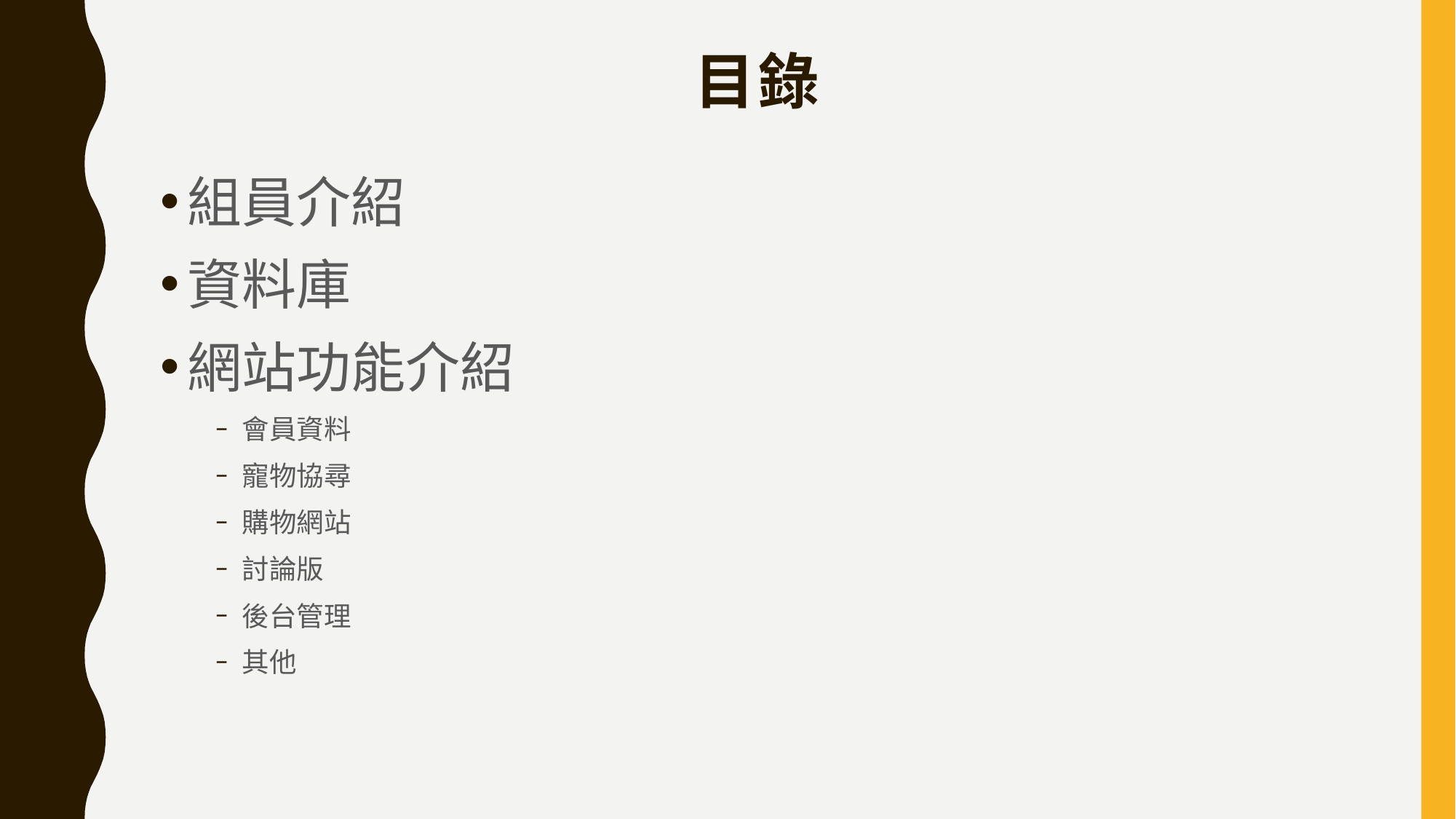

# 目錄
組員介紹
資料庫
網站功能介紹
會員資料
寵物協尋
購物網站
討論版
後台管理
其他